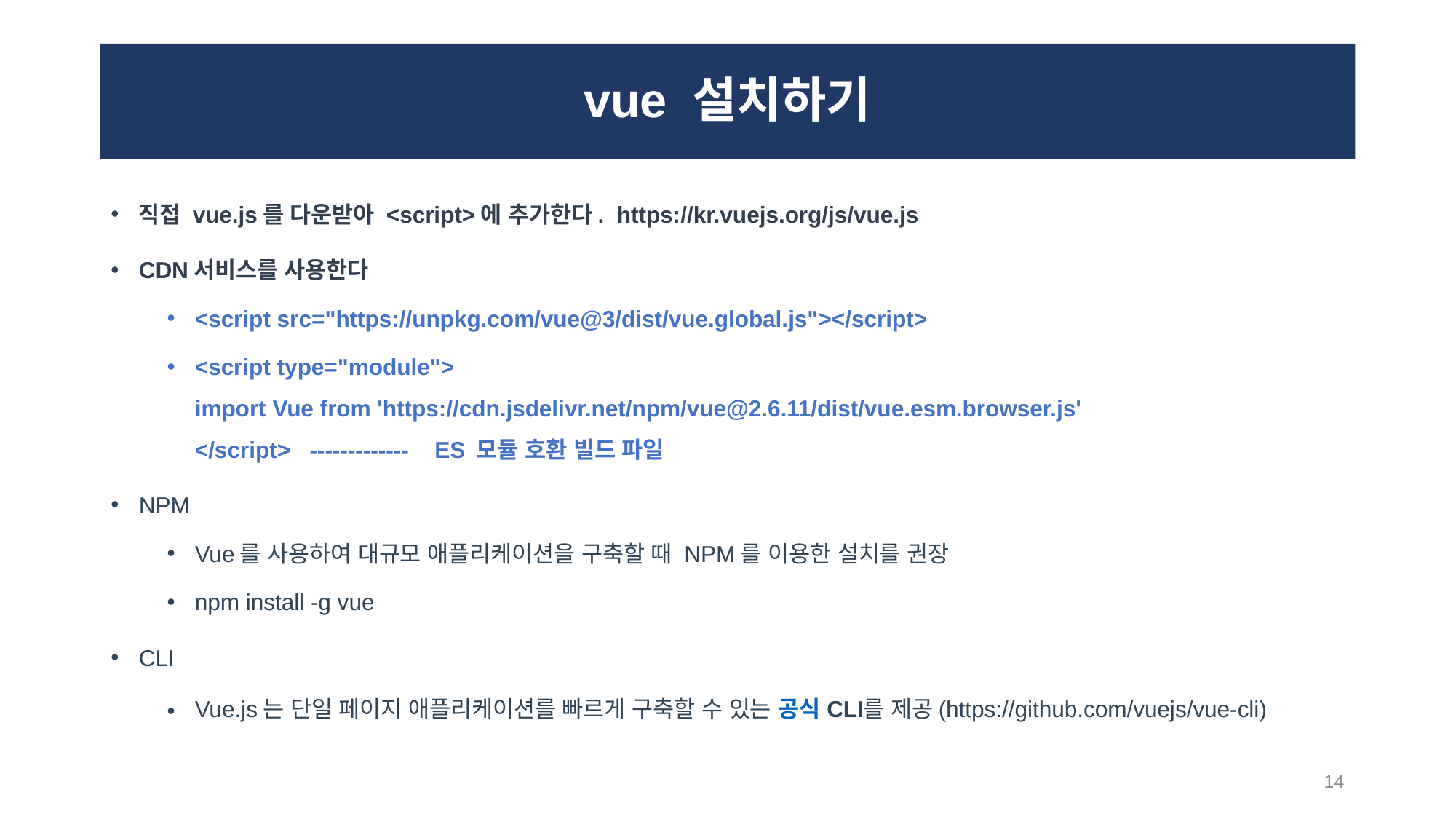

# vue 설치하기
직접 vue.js를 다운받아 <script>에 추가한다.  https://kr.vuejs.org/js/vue.js
CDN서비스를 사용한다
<script src="https://unpkg.com/vue@3/dist/vue.global.js"></script>
<script type="module">
import Vue from 'https://cdn.jsdelivr.net/npm/vue@2.6.11/dist/vue.esm.browser.js'
</script>   -------------    ES 모듈 호환 빌드 파일
NPM
Vue를 사용하여 대규모 애플리케이션을 구축할 때 NPM를 이용한 설치를 권장
npm install -g vue
CLI
Vue.js는 단일 페이지 애플리케이션를 빠르게 구축할 수 있는 공식 CLI를 제공(https://github.com/vuejs/vue-cli)
14